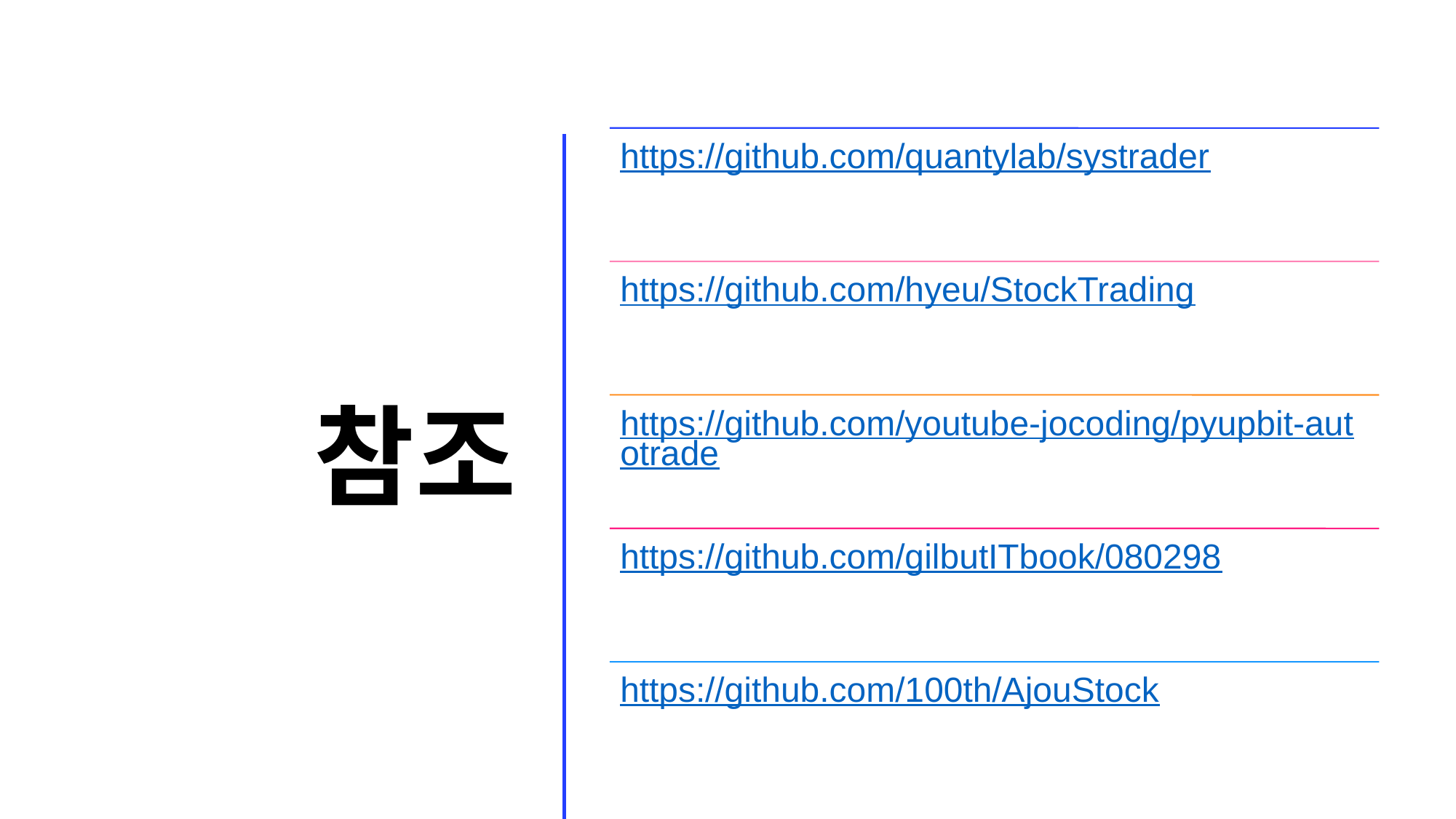

# 참조
https://github.com/quantylab/systrader
https://github.com/hyeu/StockTrading
https://github.com/youtube-jocoding/pyupbit-autotrade
https://github.com/gilbutITbook/080298
https://github.com/100th/AjouStock